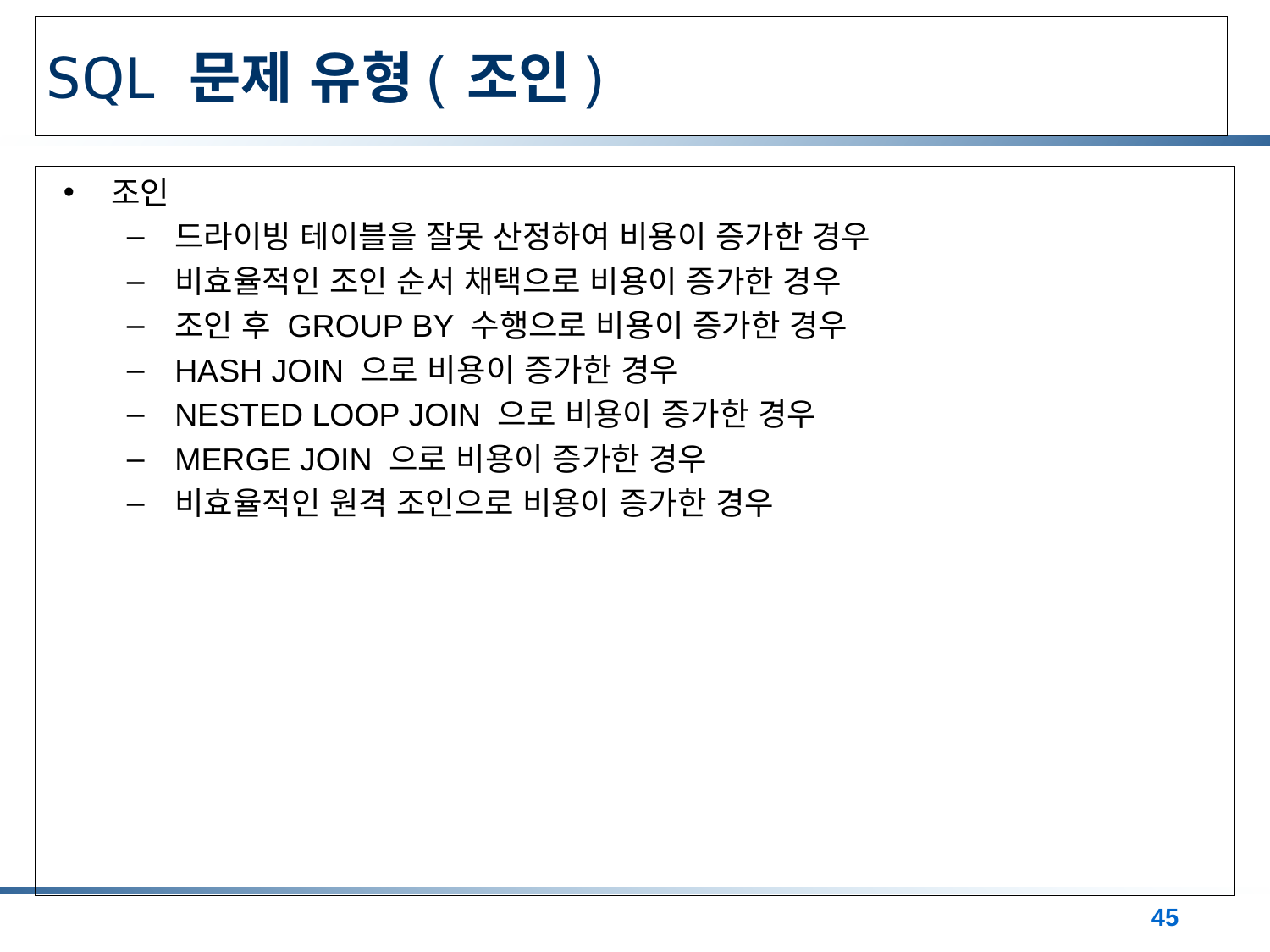

# SQL 문제 유형(조인)
조인
드라이빙 테이블을 잘못 산정하여 비용이 증가한 경우
비효율적인 조인 순서 채택으로 비용이 증가한 경우
조인 후 GROUP BY 수행으로 비용이 증가한 경우
HASH JOIN 으로 비용이 증가한 경우
NESTED LOOP JOIN 으로 비용이 증가한 경우
MERGE JOIN 으로 비용이 증가한 경우
비효율적인 원격 조인으로 비용이 증가한 경우